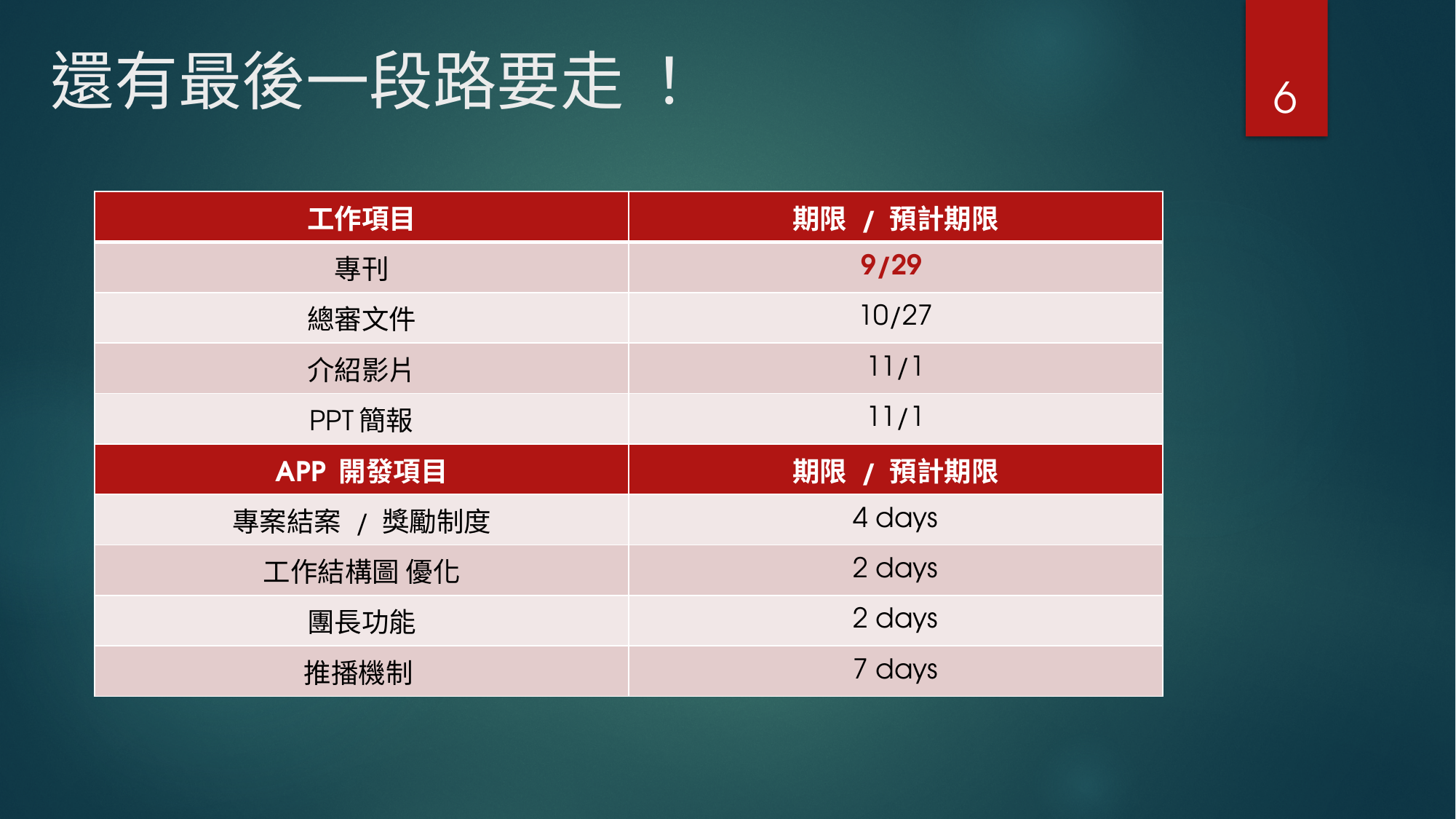

# 還有最後一段路要走 ！
6
| 工作項目 | 期限 / 預計期限 |
| --- | --- |
| 專刊 | 9/29 |
| 總審文件 | 10/27 |
| 介紹影片 | 11/1 |
| PPT簡報 | 11/1 |
| APP 開發項目 | 期限 / 預計期限 |
| 專案結案 / 獎勵制度 | 4 days |
| 工作結構圖 優化 | 2 days |
| 團長功能 | 2 days |
| 推播機制 | 7 days |